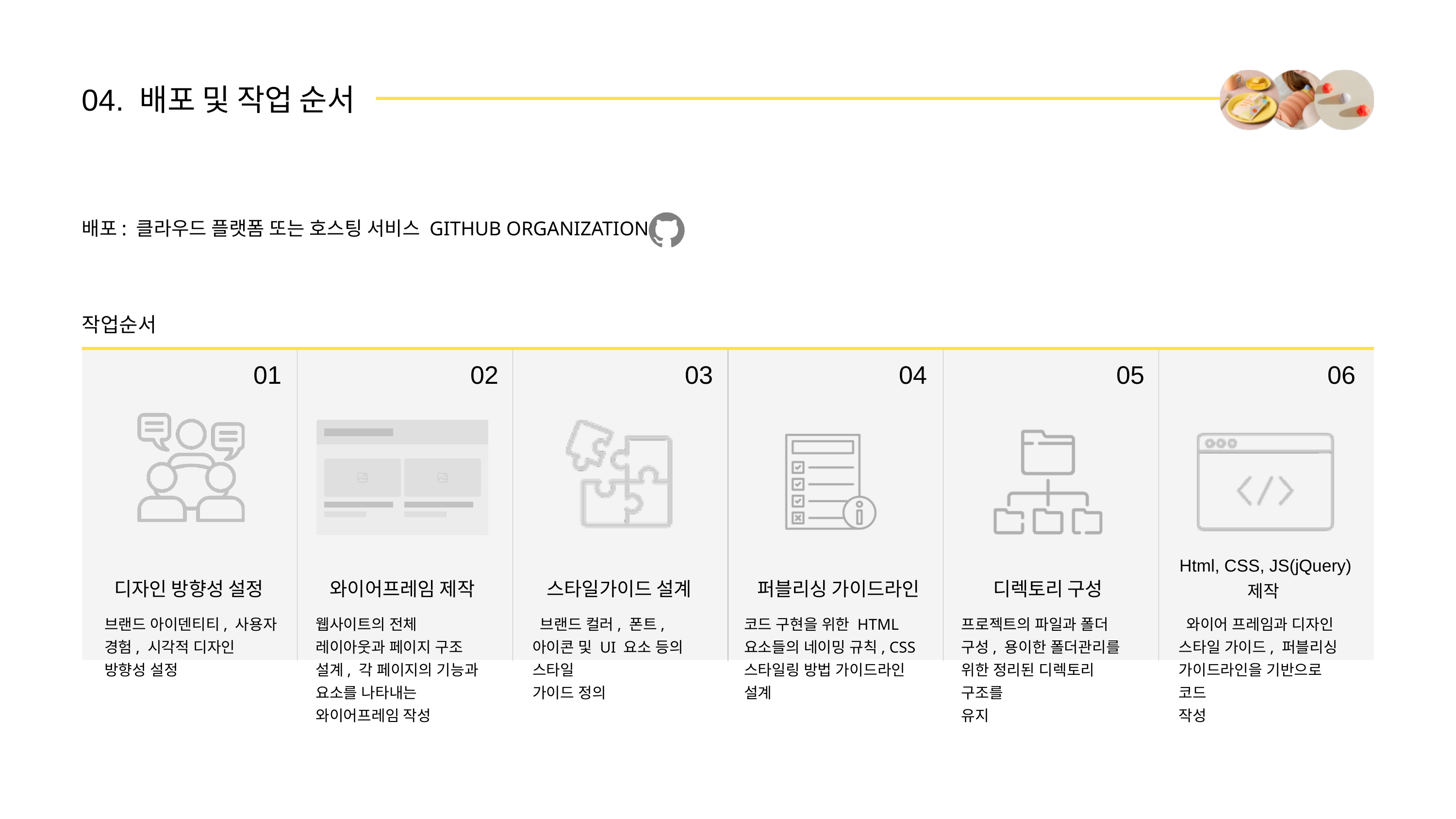

04. 배포 및 작업 순서

배포: 클라우드 플랫폼 또는 호스팅 서비스 GITHUB ORGANIZATION

작업순서
|  |  |  |  |  |  |
| --- | --- | --- | --- | --- | --- |

01
02
03
04
05
06

Html, CSS, JS(jQuery) 제작
디자인 방향성 설정
와이어프레임 제작
스타일가이드 설계
퍼블리싱 가이드라인
디렉토리 구성
브랜드 아이덴티티, 사용자 경험, 시각적 디자인 방향성 설정
웹사이트의 전체 레이아웃과 페이지 구조 설계, 각 페이지의 기능과 요소를 나타내는 와이어프레임 작성
 브랜드 컬러, 폰트, 아이콘 및 UI 요소 등의 스타일
가이드 정의
코드 구현을 위한 HTML 요소들의 네이밍 규칙, CSS 스타일링 방법 가이드라인
설계
프로젝트의 파일과 폴더 구성, 용이한 폴더관리를 위한 정리된 디렉토리 구조를
유지
 와이어 프레임과 디자인 스타일 가이드, 퍼블리싱 가이드라인을 기반으로 코드
작성